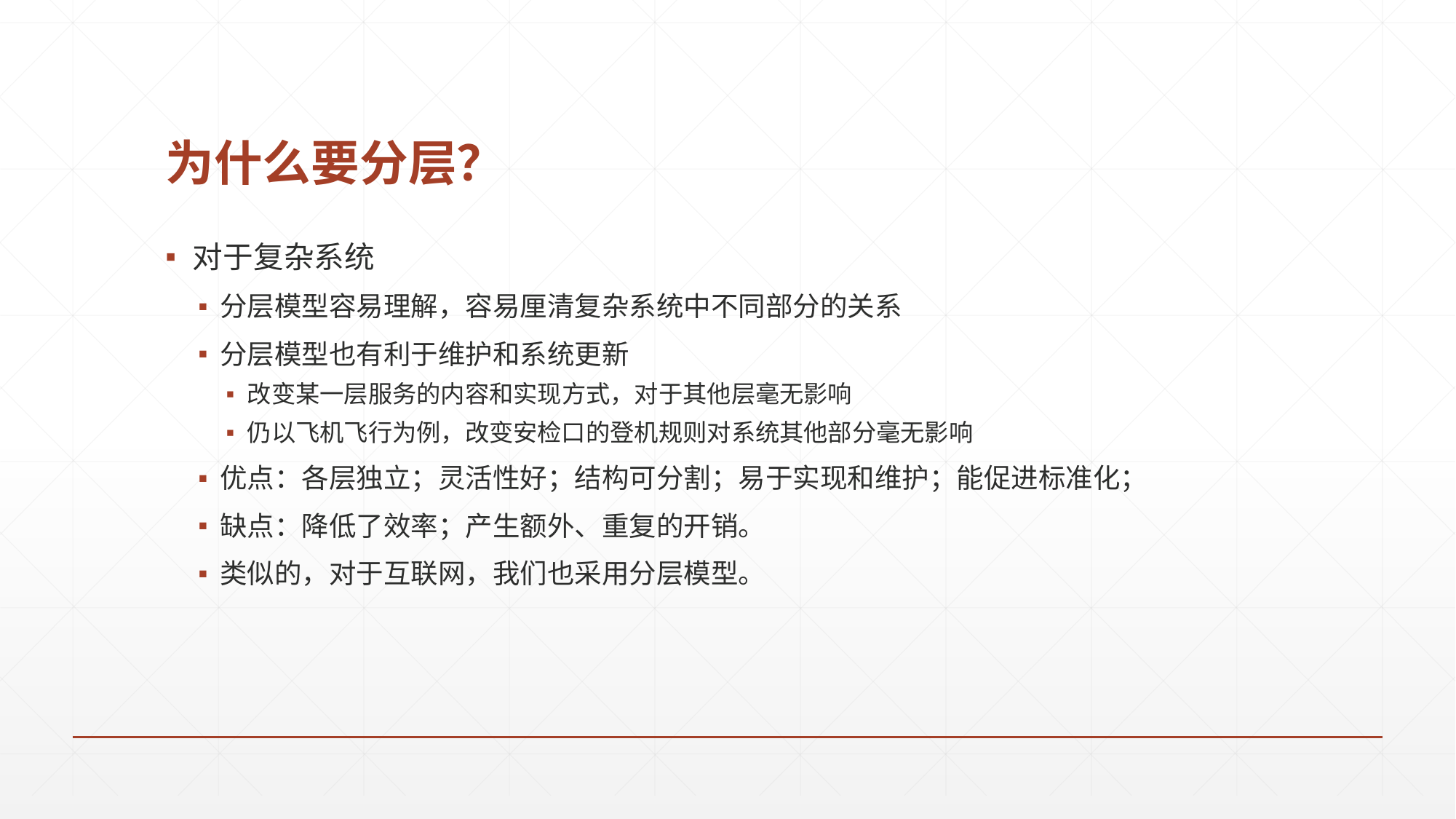

# 为什么要分层？
对于复杂系统
分层模型容易理解，容易厘清复杂系统中不同部分的关系
分层模型也有利于维护和系统更新
改变某一层服务的内容和实现方式，对于其他层毫无影响
仍以飞机飞行为例，改变安检口的登机规则对系统其他部分毫无影响
优点：各层独立；灵活性好；结构可分割；易于实现和维护；能促进标准化；
缺点：降低了效率；产生额外、重复的开销。
类似的，对于互联网，我们也采用分层模型。